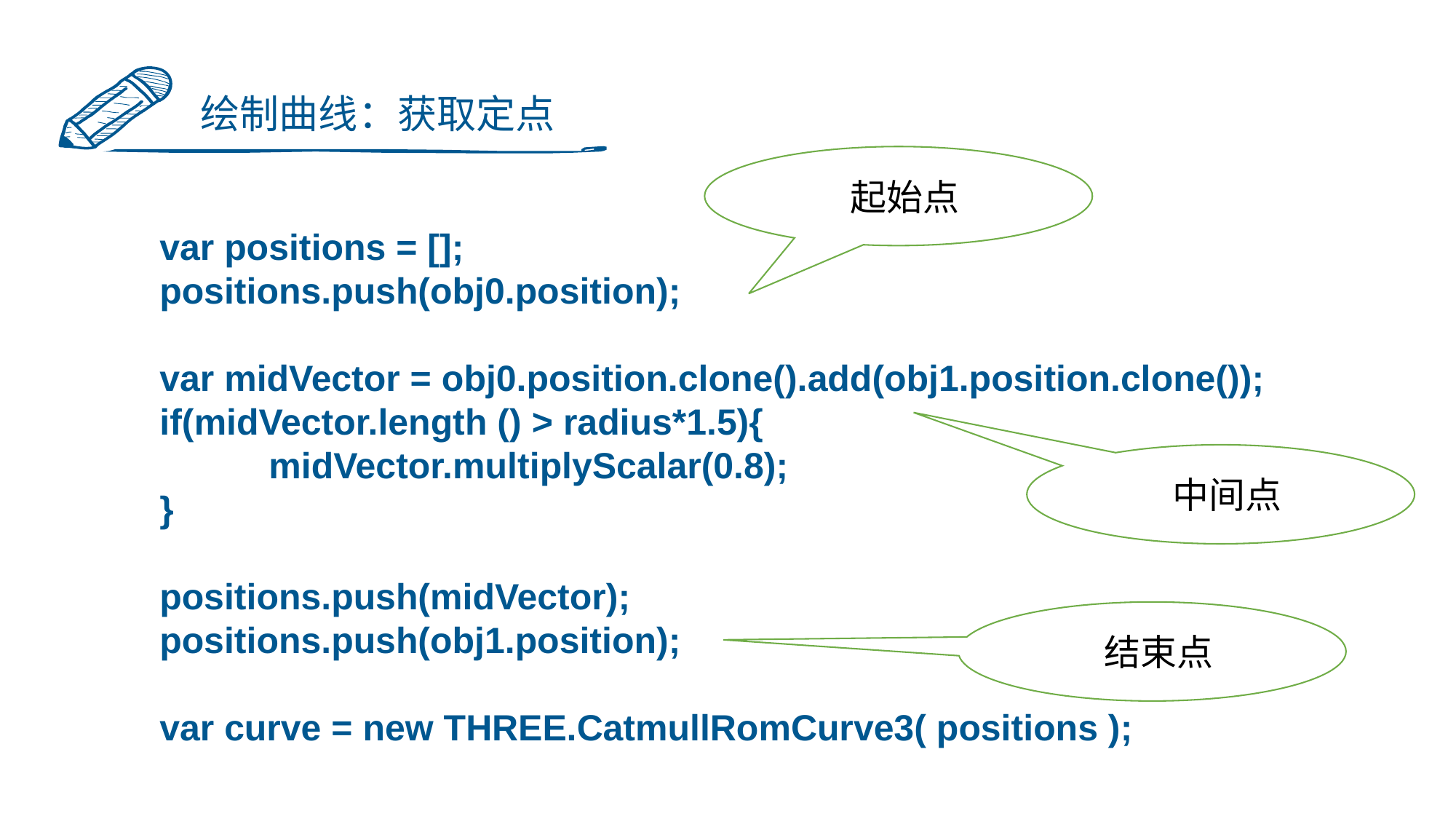

绘制曲线：获取定点

 起始点
var positions = [];
positions.push(obj0.position);

var midVector = obj0.position.clone().add(obj1.position.clone());
if(midVector.length () > radius*1.5){
	midVector.multiplyScalar(0.8);
}

positions.push(midVector);
positions.push(obj1.position);

var curve = new THREE.CatmullRomCurve3( positions );
 中间点
 结束点